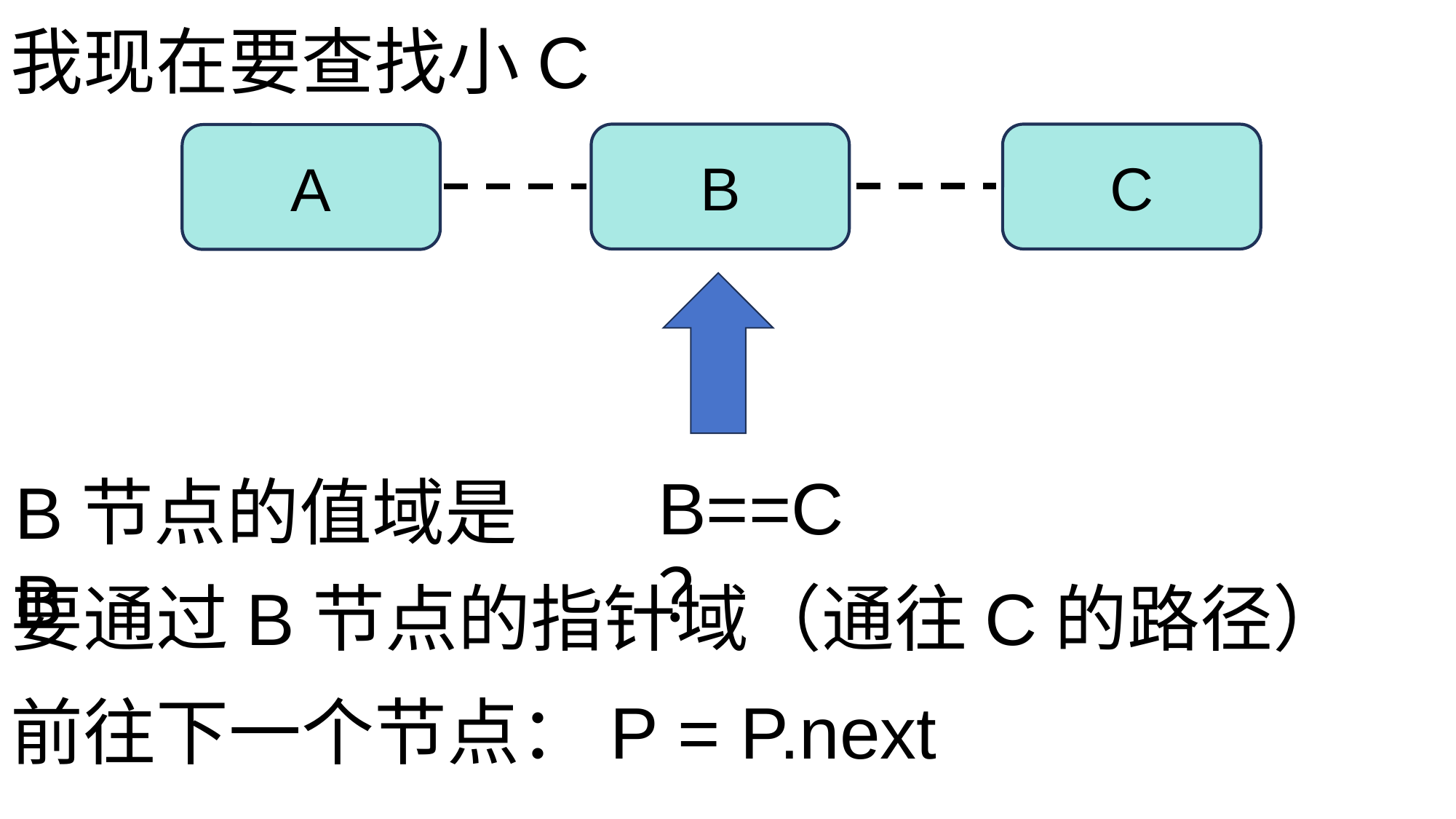

我现在要查找小C
B
C
A

A
E
C
Null
A==C？
B==C？
A节点的值域是A
B节点的值域是B
要通过B节点的指针域（通往C的路径）
要通过A节点的指针域（通往B的路径）
前往下一个节点：P = P.next
前往下一个节点：P = P.next